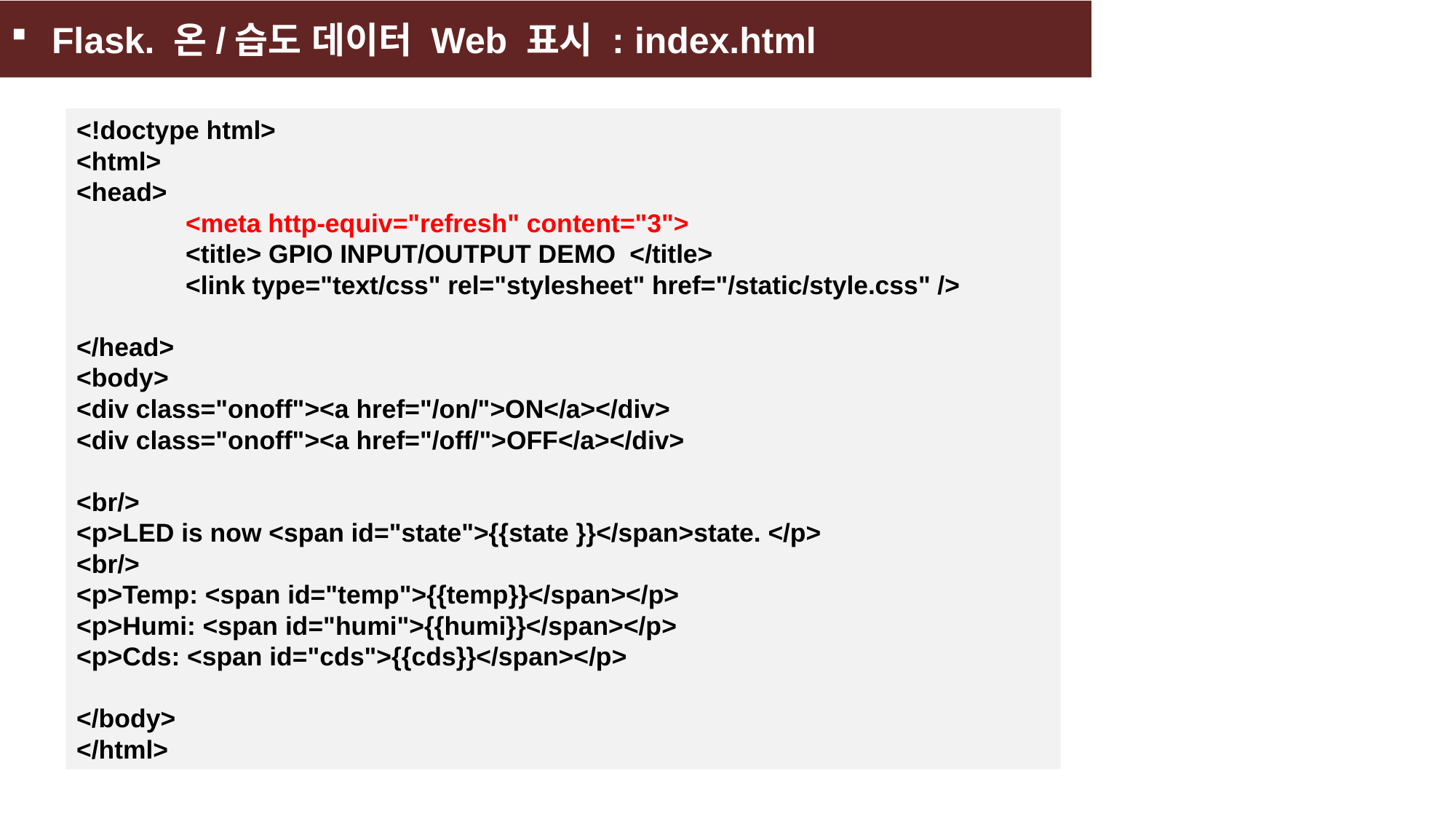

Flask. 온/습도 데이터 Web 표시 : index.html
<!doctype html>
<html>
<head>
	<meta http-equiv="refresh" content="3">
	<title> GPIO INPUT/OUTPUT DEMO  </title>
	<link type="text/css" rel="stylesheet" href="/static/style.css" />

</head>
<body>
<div class="onoff"><a href="/on/">ON</a></div>
<div class="onoff"><a href="/off/">OFF</a></div>

<br/>
<p>LED is now <span id="state">{{state }}</span>state. </p>
<br/>
<p>Temp: <span id="temp">{{temp}}</span></p>
<p>Humi: <span id="humi">{{humi}}</span></p>
<p>Cds: <span id="cds">{{cds}}</span></p>

</body>
</html>